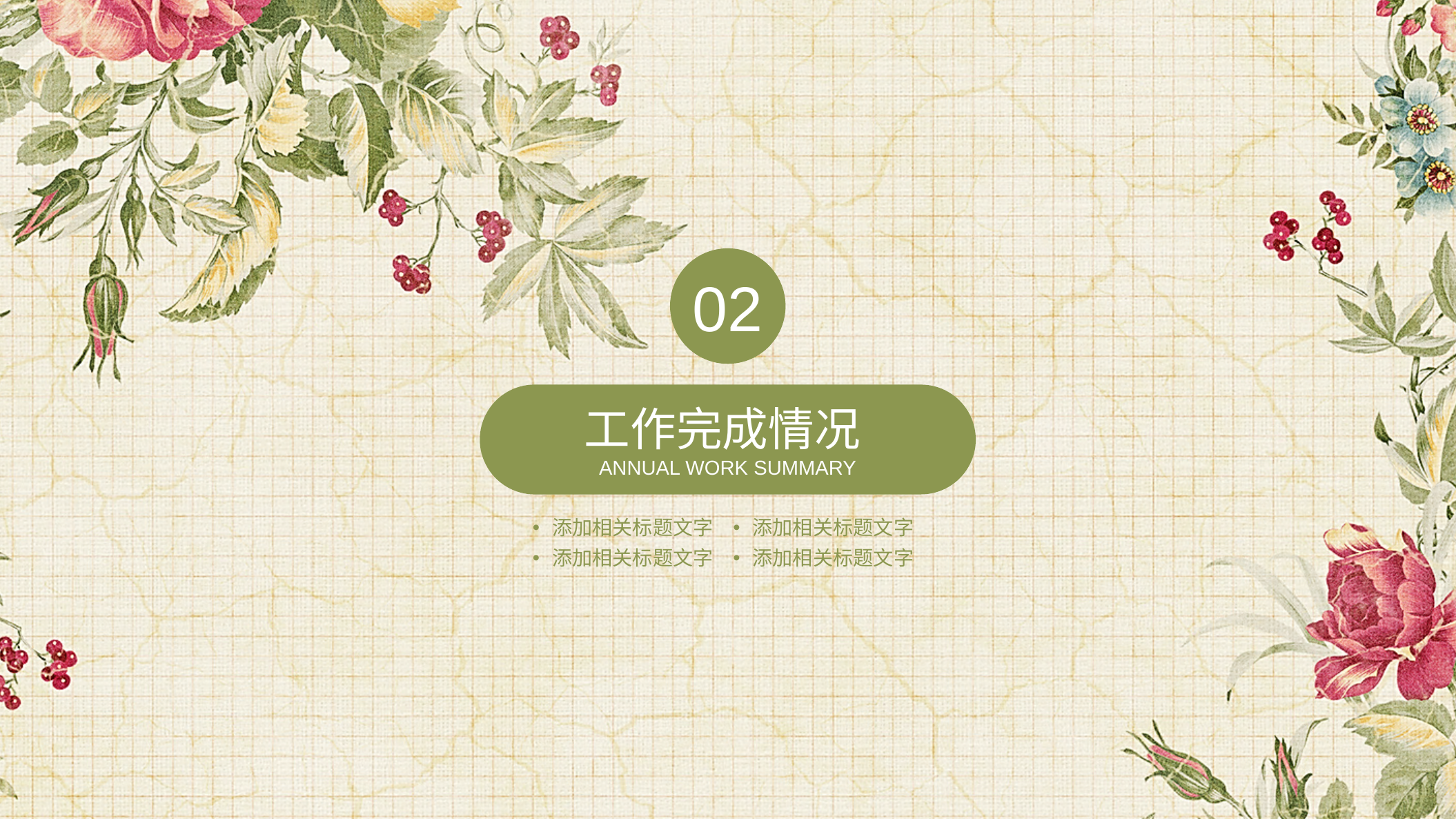

02

工作完成情况ANNUAL WORK SUMMARY
添加相关标题文字
添加相关标题文字
添加相关标题文字
添加相关标题文字